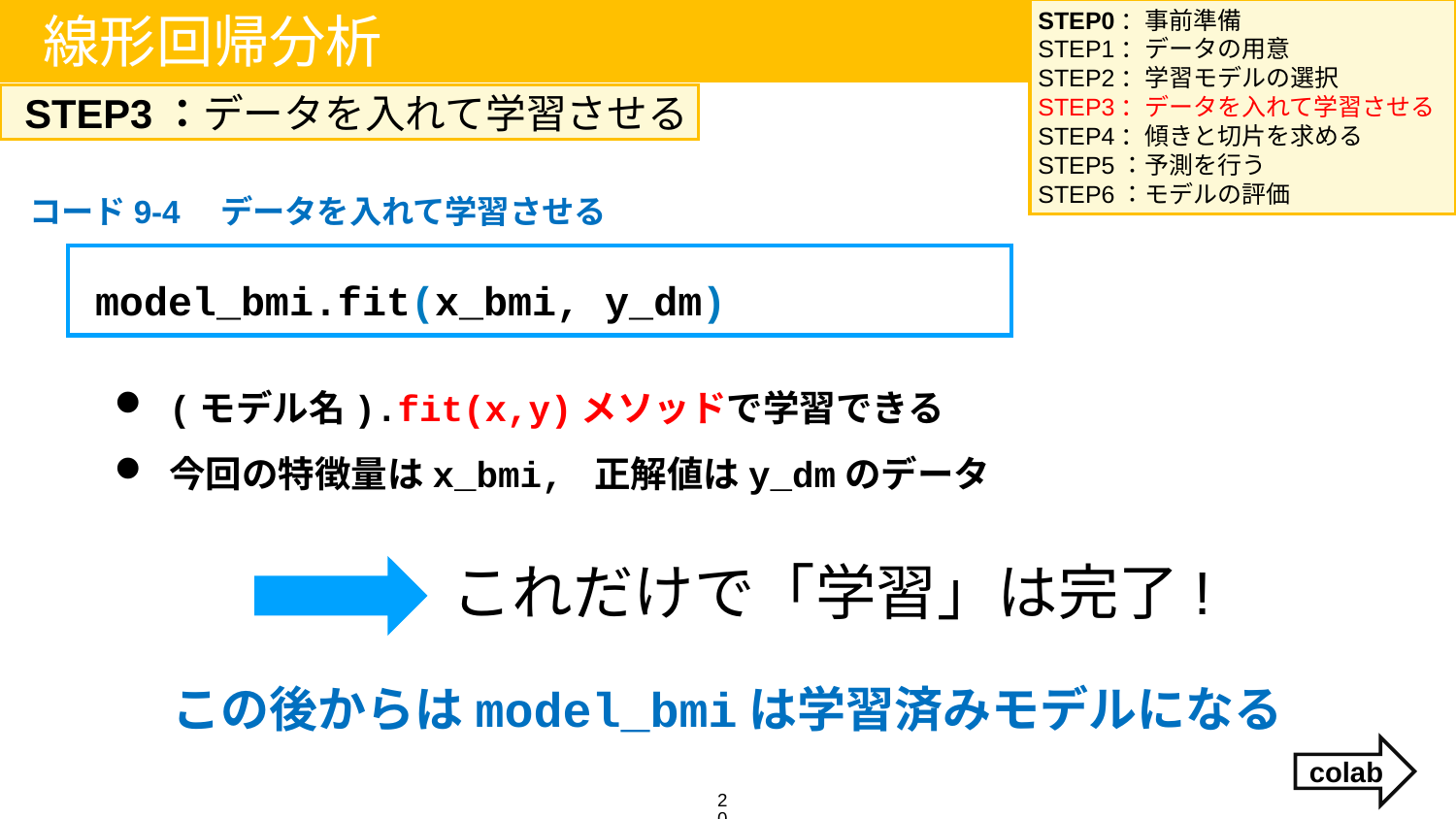

STEP0：事前準備
STEP1：データの用意
STEP2：学習モデルの選択
STEP3：データを入れて学習させる
STEP4：傾きと切片を求める
STEP5：予測を行う
STEP6：モデルの評価
線形回帰分析
STEP3：データを入れて学習させる
コード9-4　データを入れて学習させる
model_bmi.fit(x_bmi, y_dm)
(モデル名).fit(x,y)メソッドで学習できる
今回の特徴量はx_bmi, 正解値はy_dmのデータ
これだけで「学習」は完了!

この後からはmodel_bmiは学習済みモデルになる
colab
20